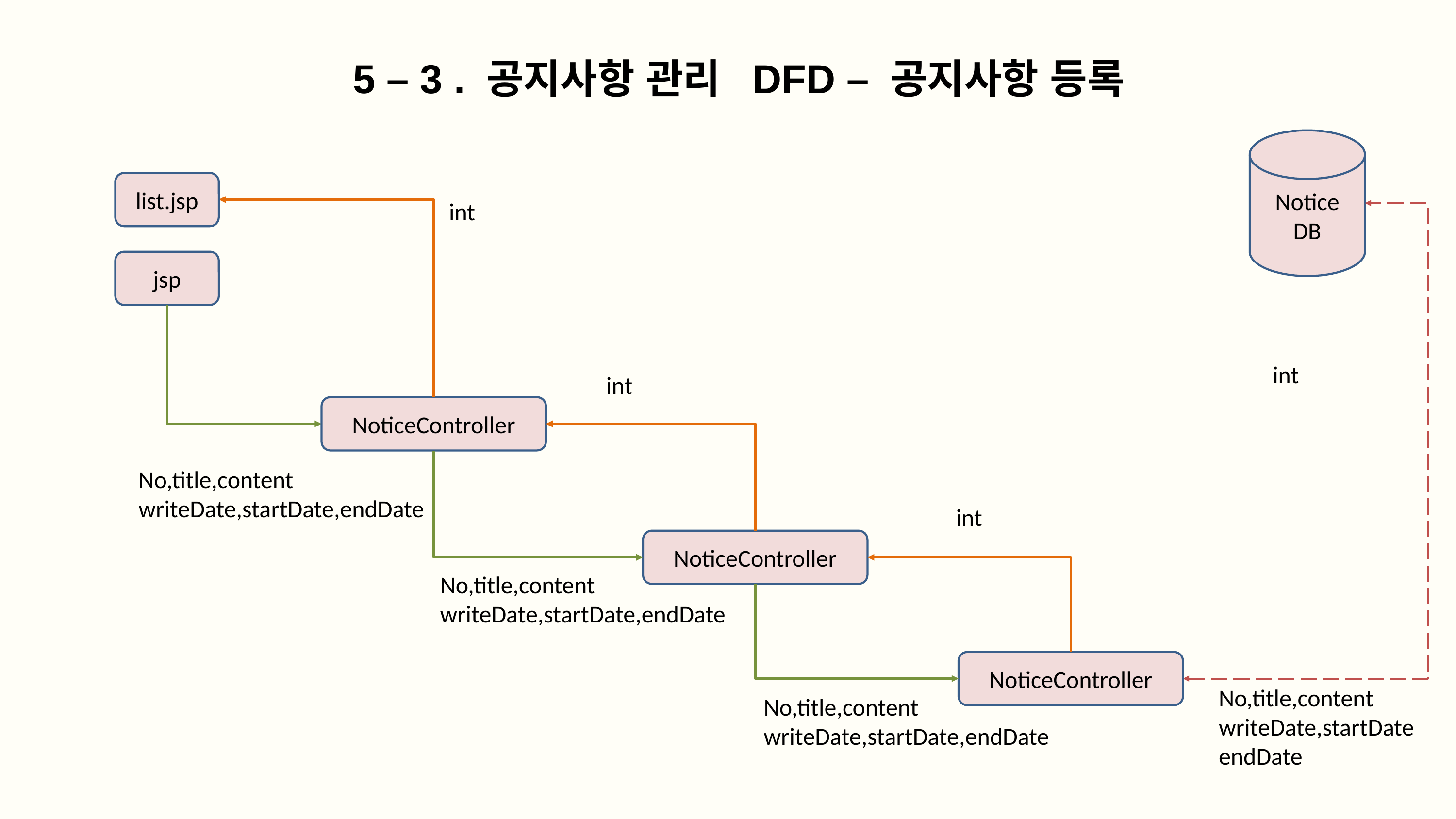

5 – 3 . 공지사항 관리  DFD – 공지사항 등록
Notice
DB
list.jsp
int
jsp
int
int
NoticeController
No,title,content
writeDate,startDate,endDate

int
NoticeController
No,title,content
writeDate,startDate,endDate

NoticeController
No,title,content
writeDate,startDate
endDate

No,title,content
writeDate,startDate,endDate